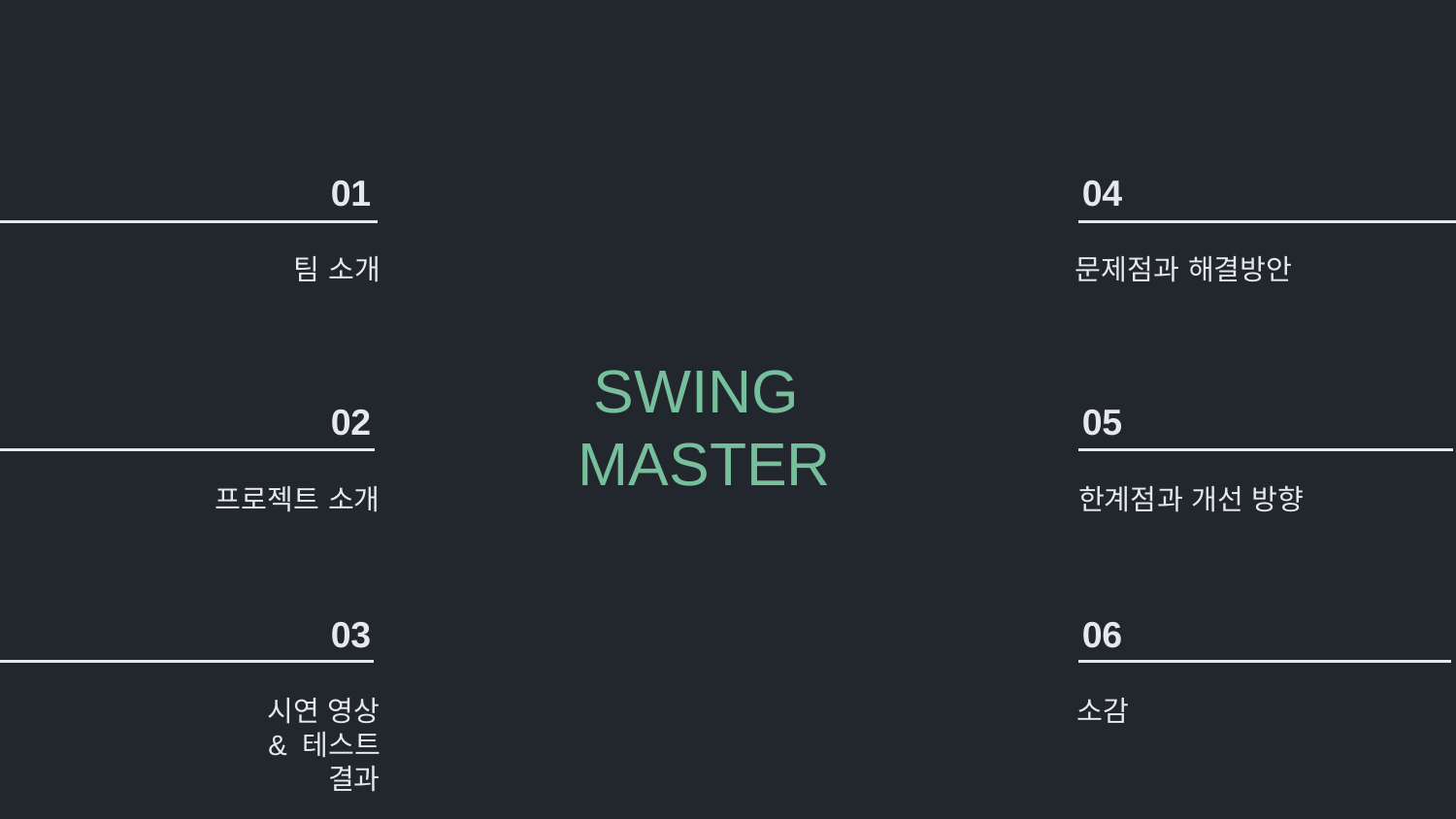

01
04
팀 소개
문제점과 해결방안
SWING
MASTER
02
05
프로젝트 소개
한계점과 개선 방향
03
06
시연 영상
& 테스트 결과
소감